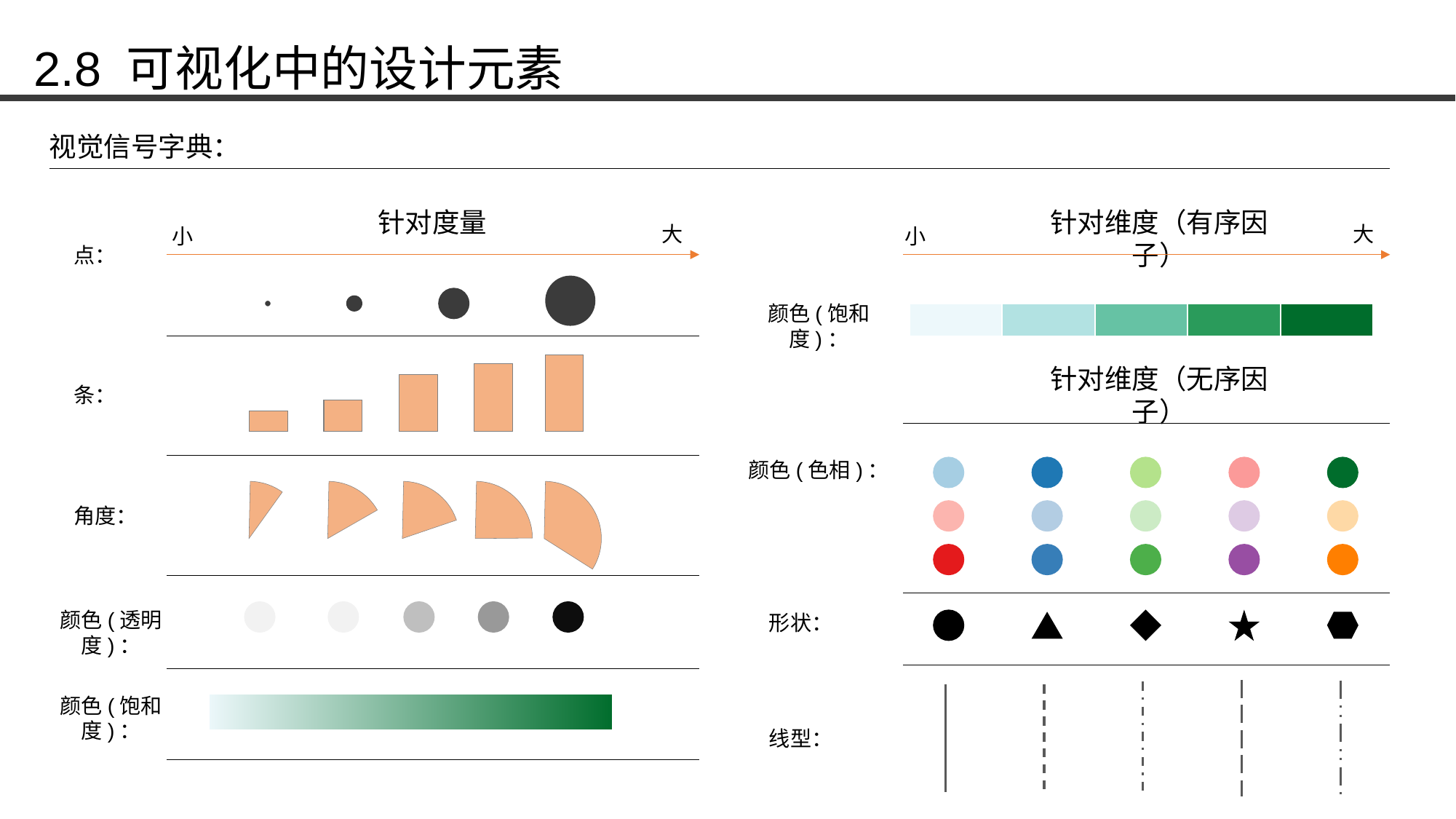

2.8 可视化中的设计元素
视觉信号字典：
针对度量
针对维度（有序因子）
大
大
小
小
点：

颜色(饱和度)：

针对维度（无序因子）

条：

颜色(色相)：

角度：

颜色(透明度)：

形状：

颜色(饱和度)：

线型：